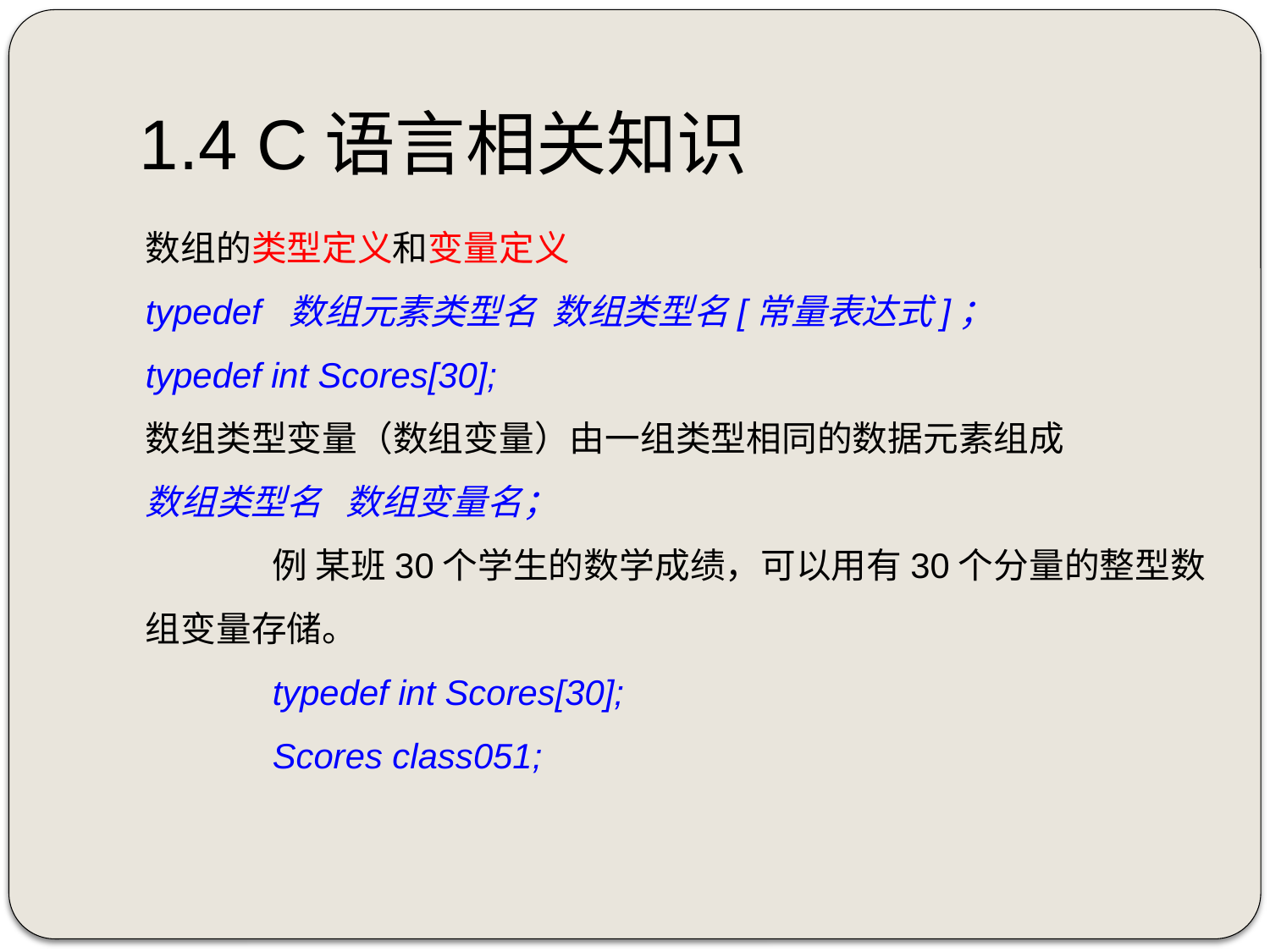

# 1.4 C语言相关知识
数组的类型定义和变量定义
typedef  数组元素类型名  数组类型名[常量表达式]；
typedef int Scores[30];
数组类型变量（数组变量）由一组类型相同的数据元素组成
数组类型名   数组变量名；
	例 某班30个学生的数学成绩，可以用有30个分量的整型数组变量存储。
	typedef int Scores[30];
	Scores class051;